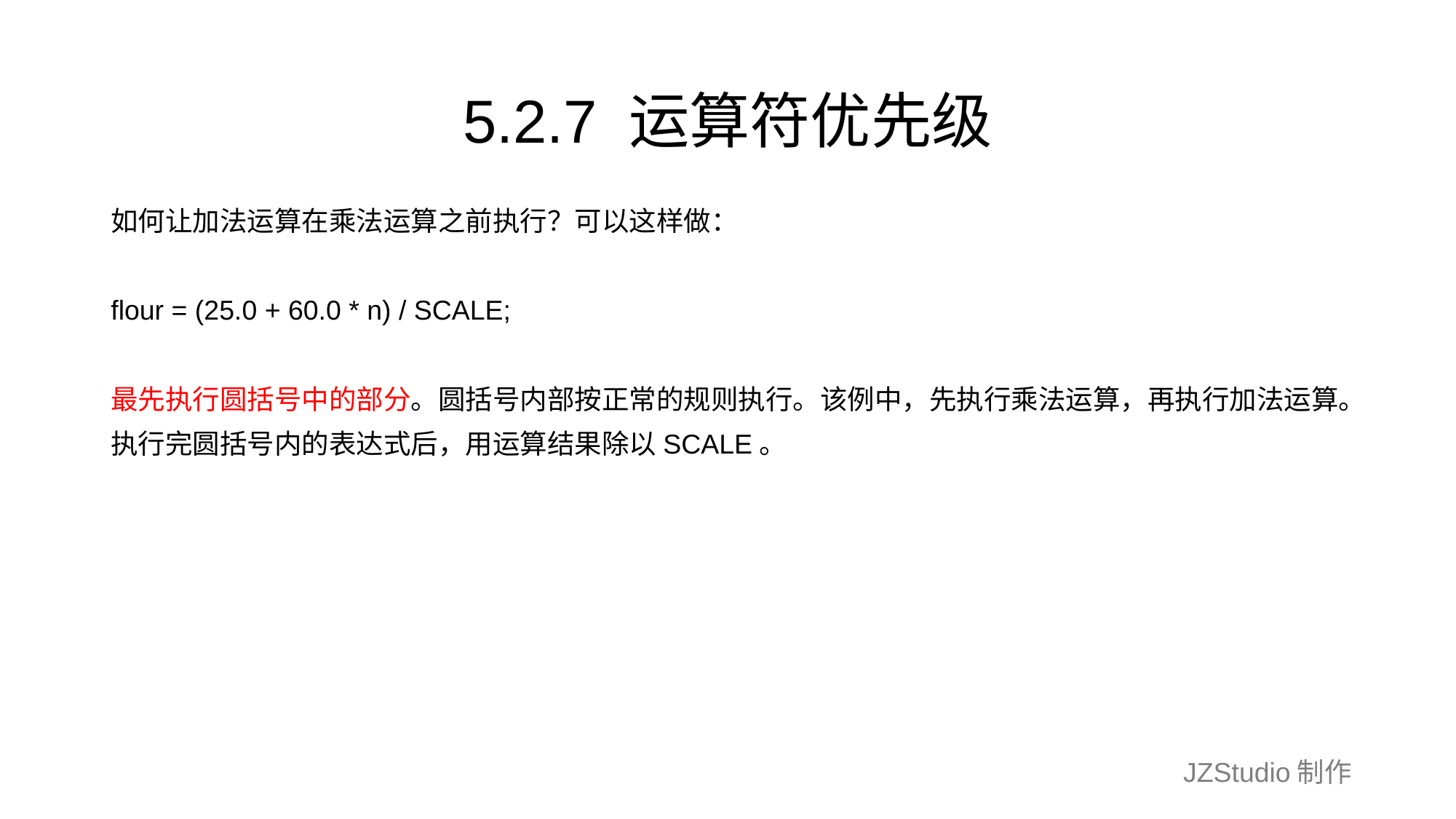

# 5.2.7 运算符优先级
如何让加法运算在乘法运算之前执行？可以这样做：

flour = (25.0 + 60.0 * n) / SCALE;

最先执行圆括号中的部分。圆括号内部按正常的规则执行。该例中，先执行乘法运算，再执行加法运算。
执行完圆括号内的表达式后，用运算结果除以SCALE。